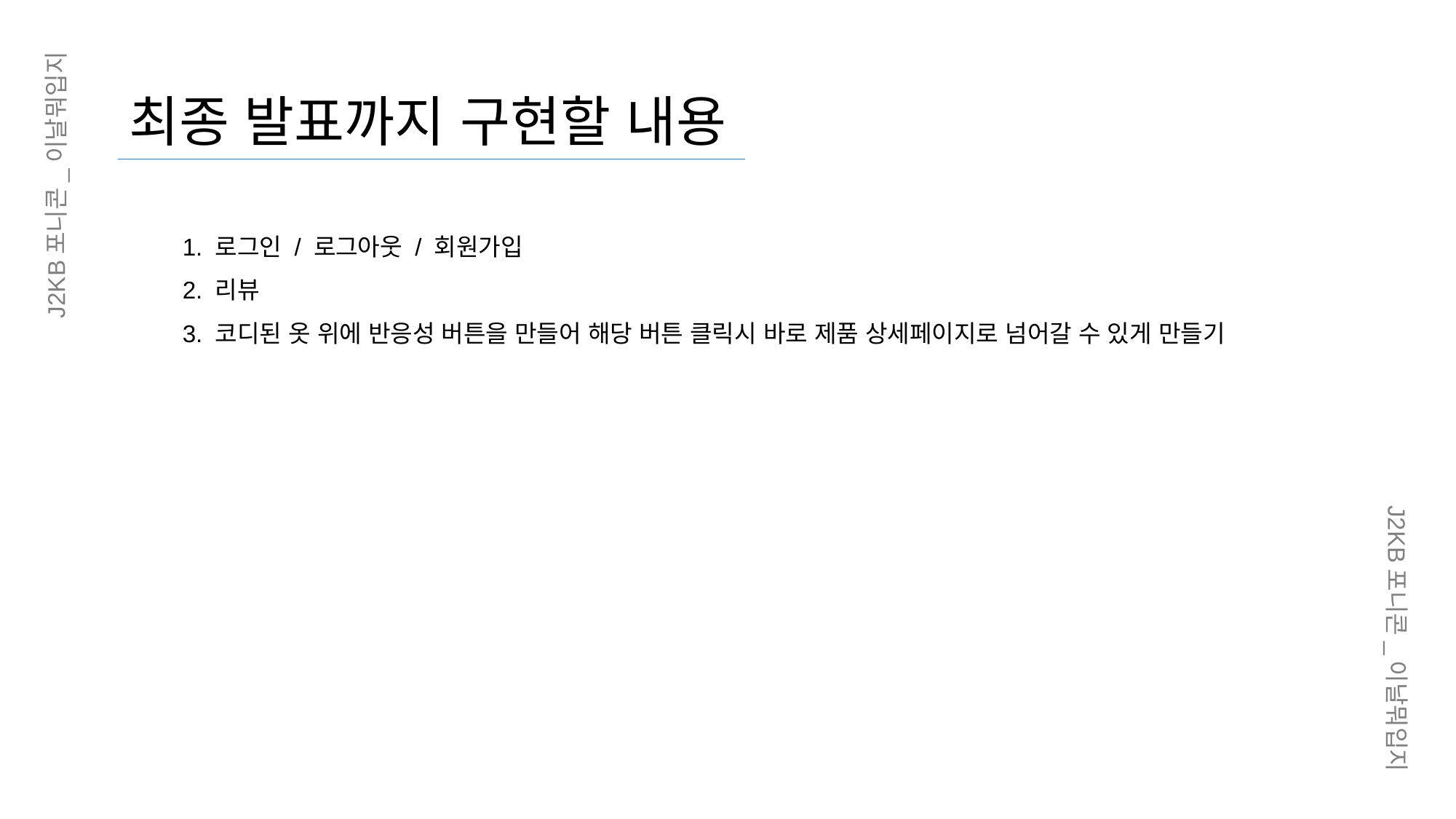

최종 발표까지 구현할 내용
J2KB포니콘_이날뭐입지
1. 로그인 / 로그아웃 / 회원가입
2. 리뷰
3. 코디된 옷 위에 반응성 버튼을 만들어 해당 버튼 클릭시 바로 제품 상세페이지로 넘어갈 수 있게 만들기
J2KB포니콘_이날뭐입지